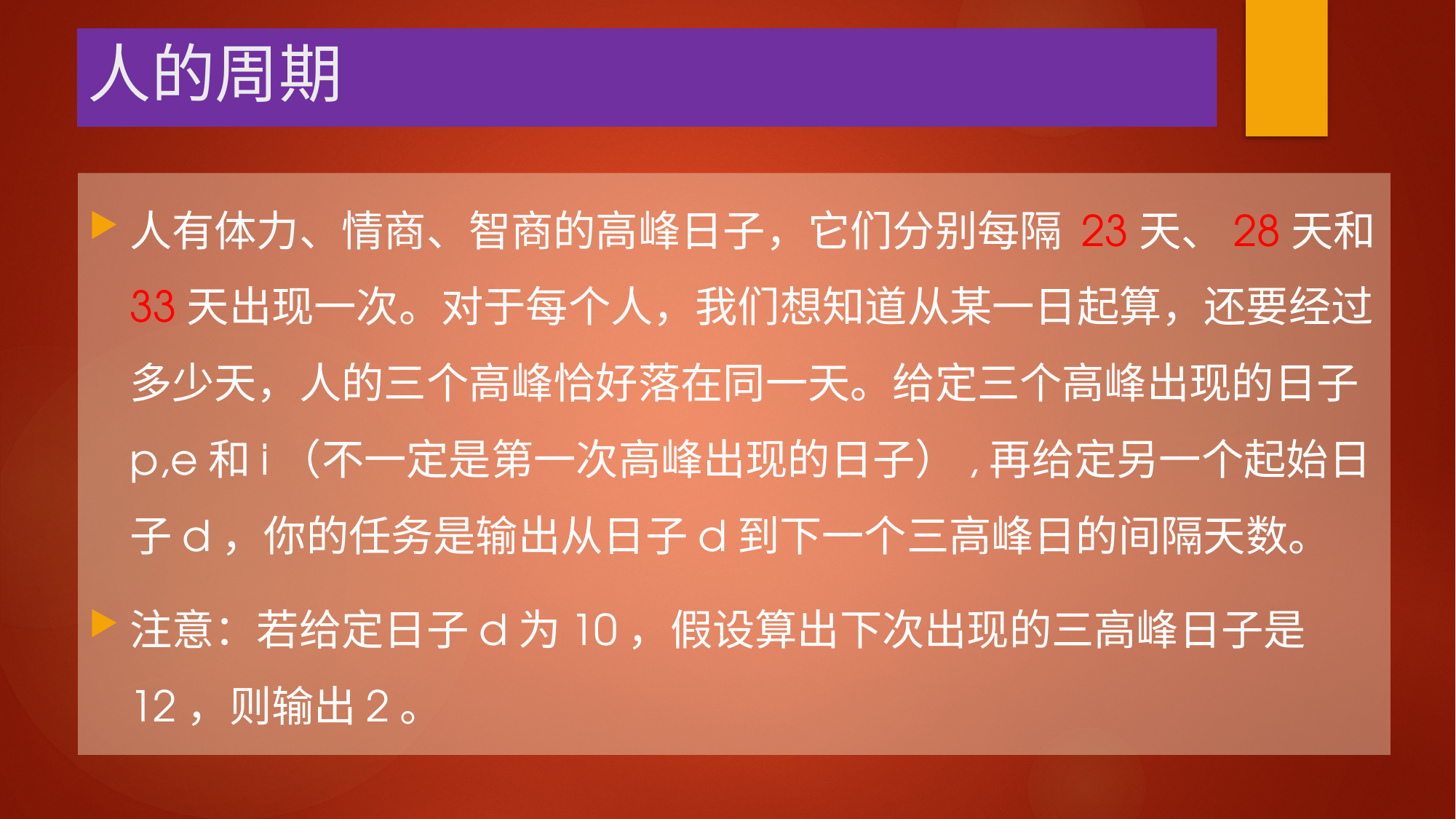

# 人的周期
人有体力、情商、智商的高峰日子，它们分别每隔 23天、28天和33天出现一次。对于每个人，我们想知道从某一日起算，还要经过多少天，人的三个高峰恰好落在同一天。给定三个高峰出现的日子p,e和i（不一定是第一次高峰出现的日子）,再给定另一个起始日子d，你的任务是输出从日子d到下一个三高峰日的间隔天数。
注意：若给定日子d为10，假设算出下次出现的三高峰日子是12，则输出2。